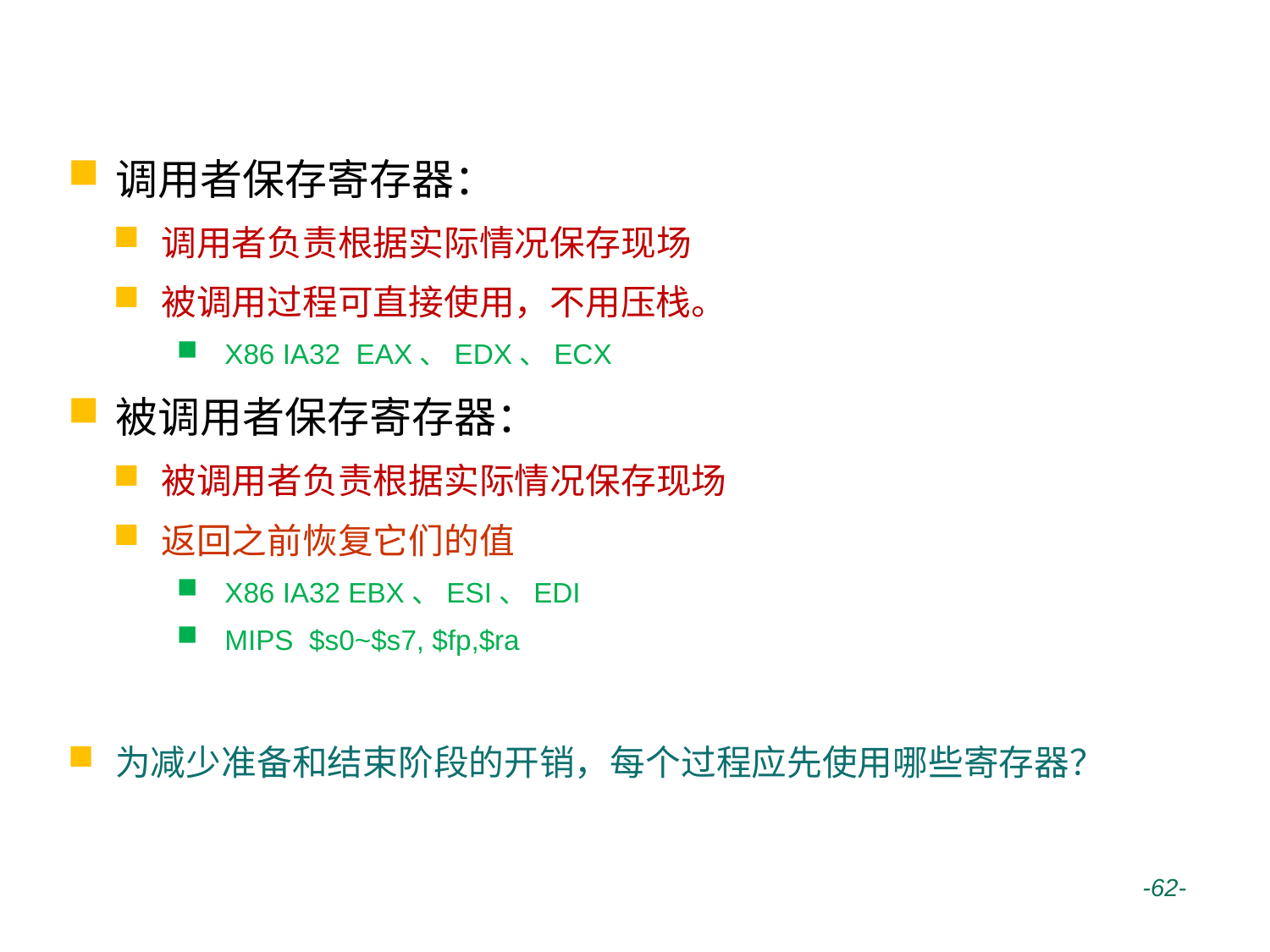

# ISA寄存器使用约定
调用者保存寄存器：
调用者负责根据实际情况保存现场
被调用过程可直接使用，不用压栈。
X86 IA32  EAX、EDX、ECX
被调用者保存寄存器：
被调用者负责根据实际情况保存现场
返回之前恢复它们的值
X86 IA32 EBX、ESI、EDI
MIPS  $s0~$s7, $fp,$ra

为减少准备和结束阶段的开销，每个过程应先使用哪些寄存器？

 -62-